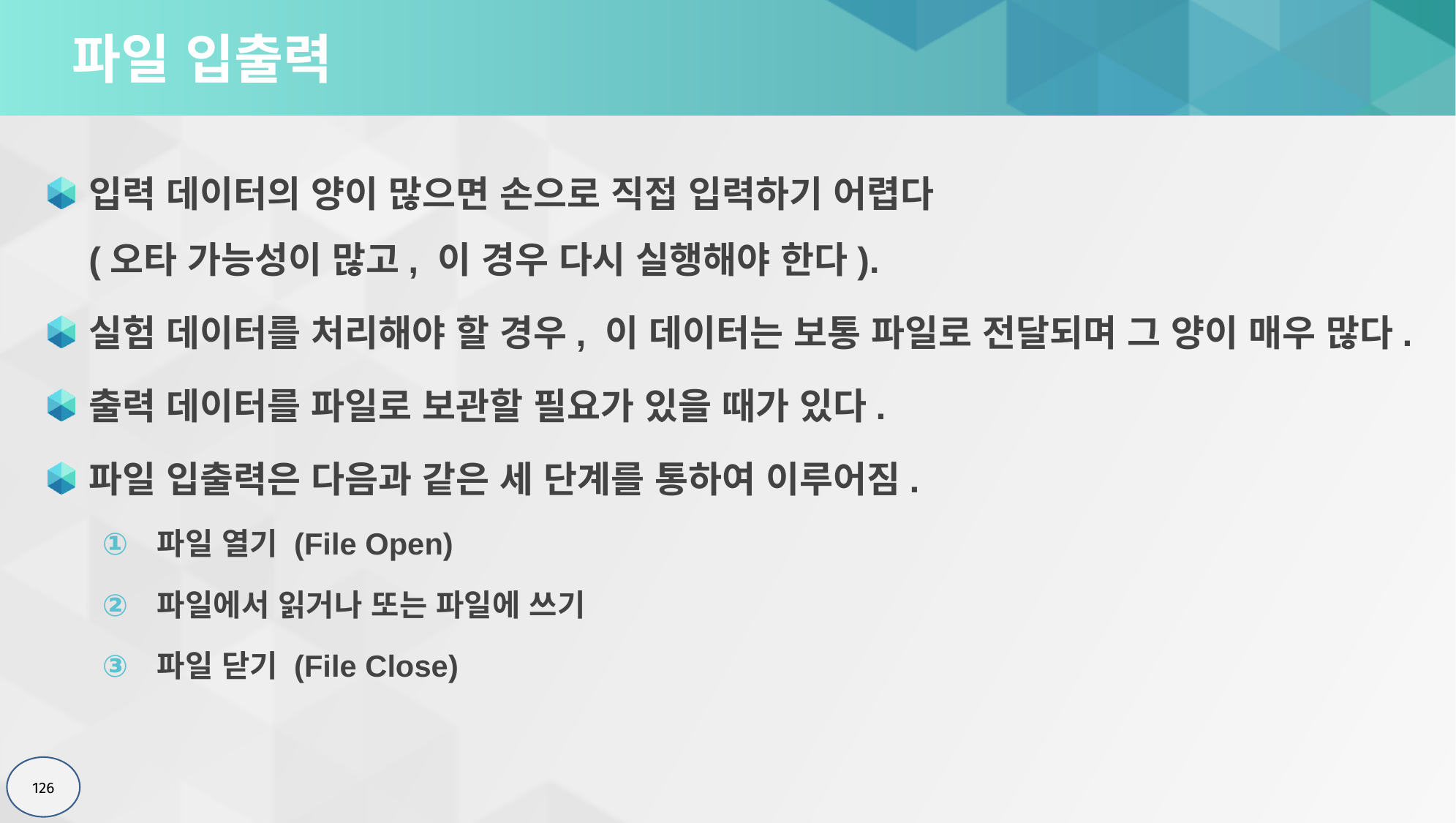

# 파일 입출력
입력 데이터의 양이 많으면 손으로 직접 입력하기 어렵다
(오타 가능성이 많고, 이 경우 다시 실행해야 한다).
실험 데이터를 처리해야 할 경우, 이 데이터는 보통 파일로 전달되며 그 양이 매우 많다.
출력 데이터를 파일로 보관할 필요가 있을 때가 있다.
파일 입출력은 다음과 같은 세 단계를 통하여 이루어짐.
파일 열기 (File Open)
파일에서 읽거나 또는 파일에 쓰기
파일 닫기 (File Close)